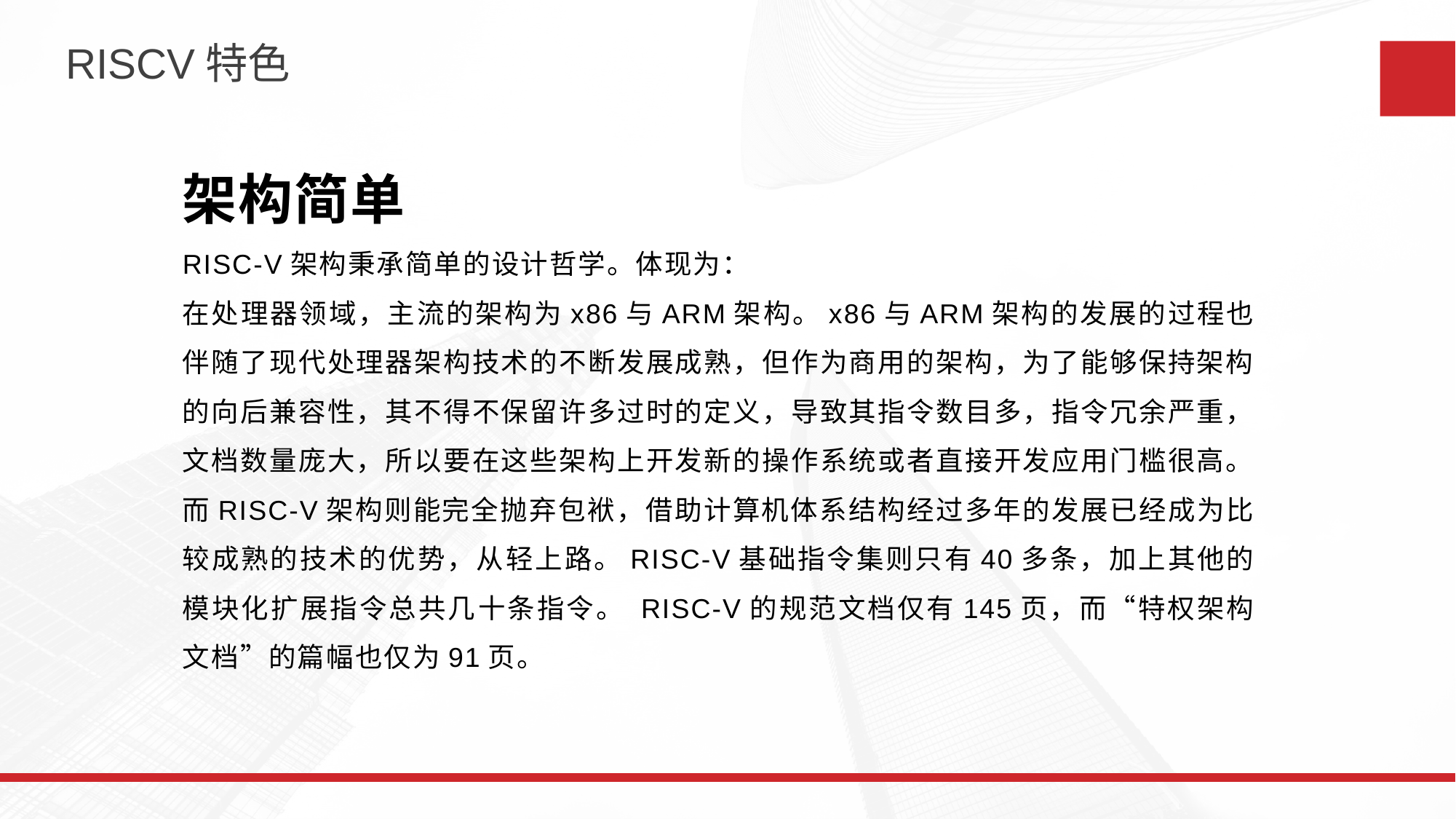

RISCV特色

架构简单
RISC-V架构秉承简单的设计哲学。体现为：
在处理器领域，主流的架构为x86与ARM架构。x86与ARM架构的发展的过程也伴随了现代处理器架构技术的不断发展成熟，但作为商用的架构，为了能够保持架构的向后兼容性，其不得不保留许多过时的定义，导致其指令数目多，指令冗余严重，文档数量庞大，所以要在这些架构上开发新的操作系统或者直接开发应用门槛很高。而RISC-V架构则能完全抛弃包袱，借助计算机体系结构经过多年的发展已经成为比较成熟的技术的优势，从轻上路。RISC-V基础指令集则只有40多条，加上其他的模块化扩展指令总共几十条指令。 RISC-V的规范文档仅有145页，而“特权架构文档”的篇幅也仅为91页。